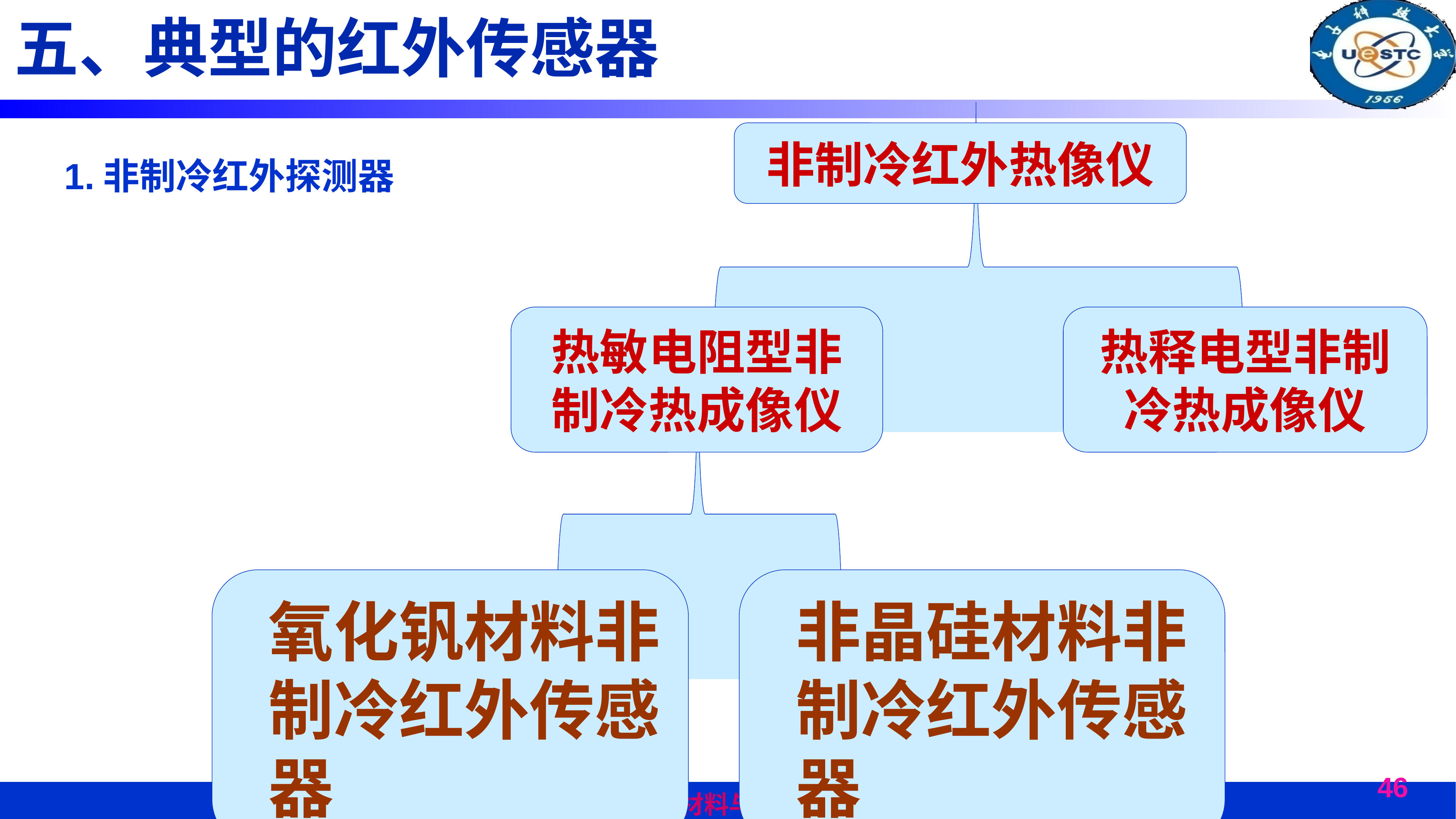

五、典型的红外传感器

非制冷红外热像仪
1.非制冷红外探测器
热敏电阻型非制冷热成像仪
热释电型非制冷热成像仪

氧化钒材料非制冷红外传感器
非晶硅材料非制冷红外传感器
46